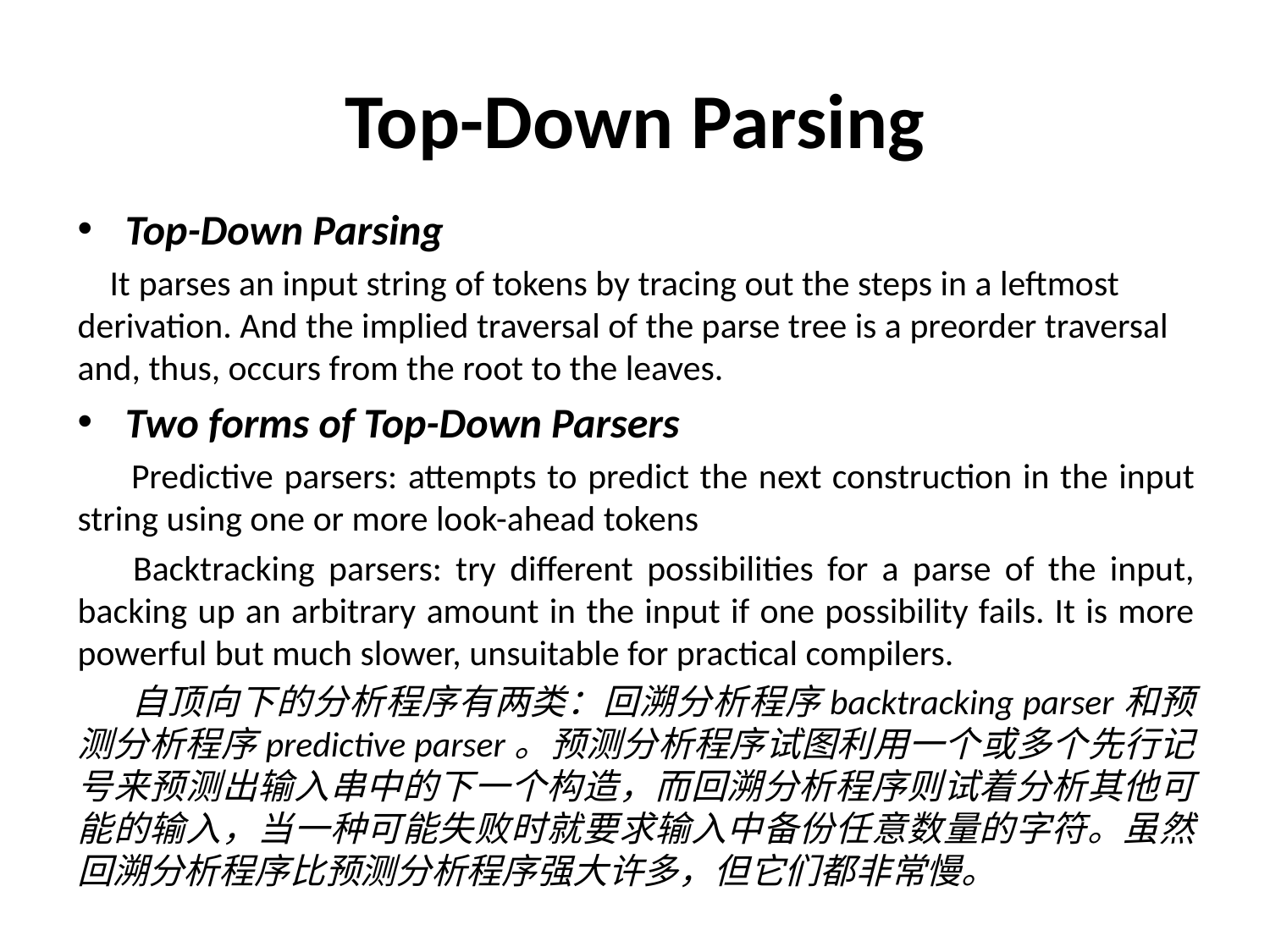

# Top-Down Parsing
Top-Down Parsing
    It parses an input string of tokens by tracing out the steps in a leftmost derivation. And the implied traversal of the parse tree is a preorder traversal and, thus, occurs from the root to the leaves.
Two forms of Top-Down Parsers
     Predictive parsers: attempts to predict the next construction in the input string using one or more look-ahead tokens
    Backtracking parsers: try different possibilities for a parse of the input, backing up an arbitrary amount in the input if one possibility fails. It is more powerful but much slower, unsuitable for practical compilers.
     自顶向下的分析程序有两类：回溯分析程序backtracking parser和预测分析程序predictive parser。预测分析程序试图利用一个或多个先行记号来预测出输入串中的下一个构造，而回溯分析程序则试着分析其他可能的输入，当一种可能失败时就要求输入中备份任意数量的字符。虽然回溯分析程序比预测分析程序强大许多，但它们都非常慢。